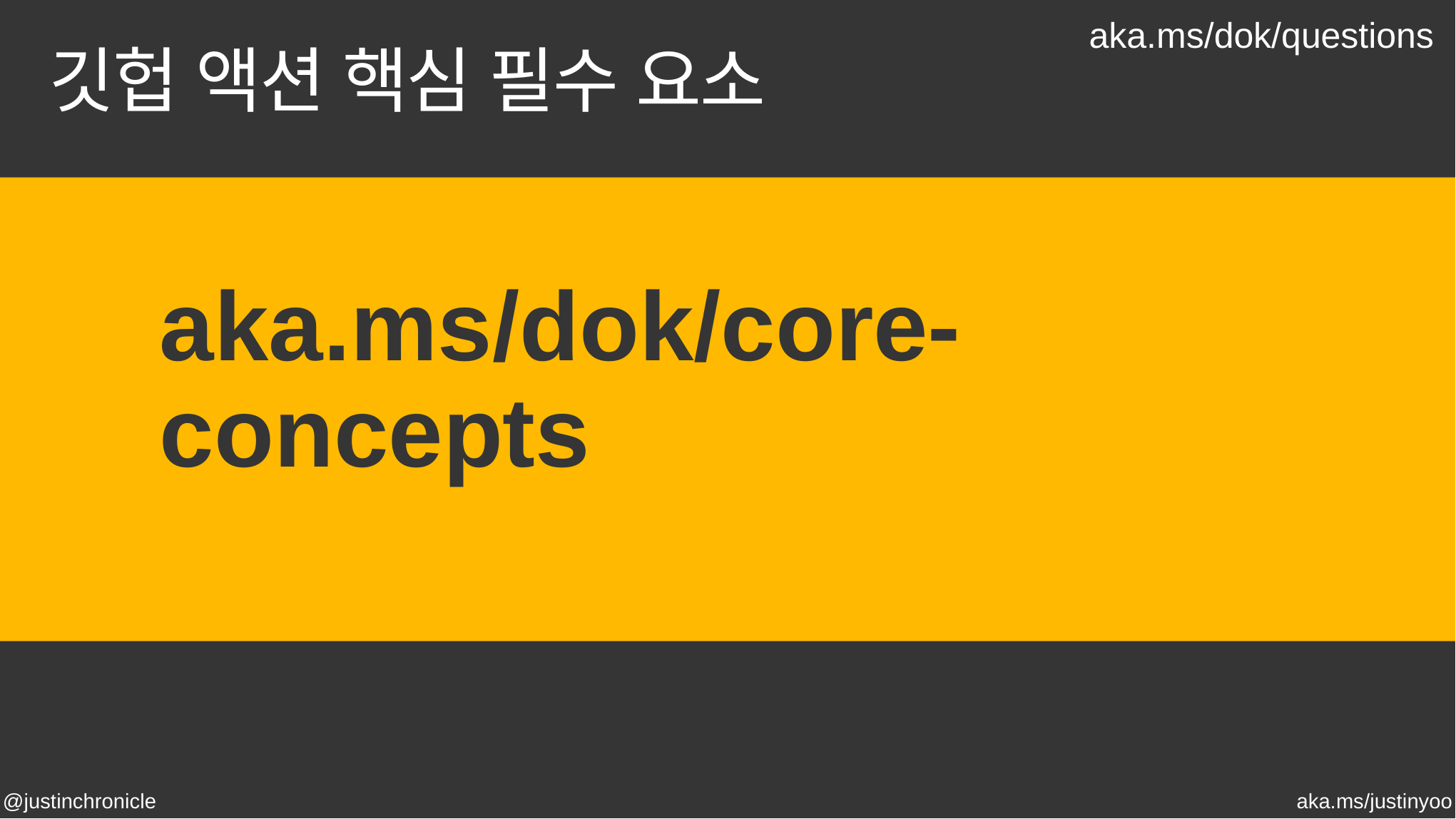

aka.ms/dok/questions
# 깃헙 액션 핵심 필수 요소

aka.ms/dok/core-concepts